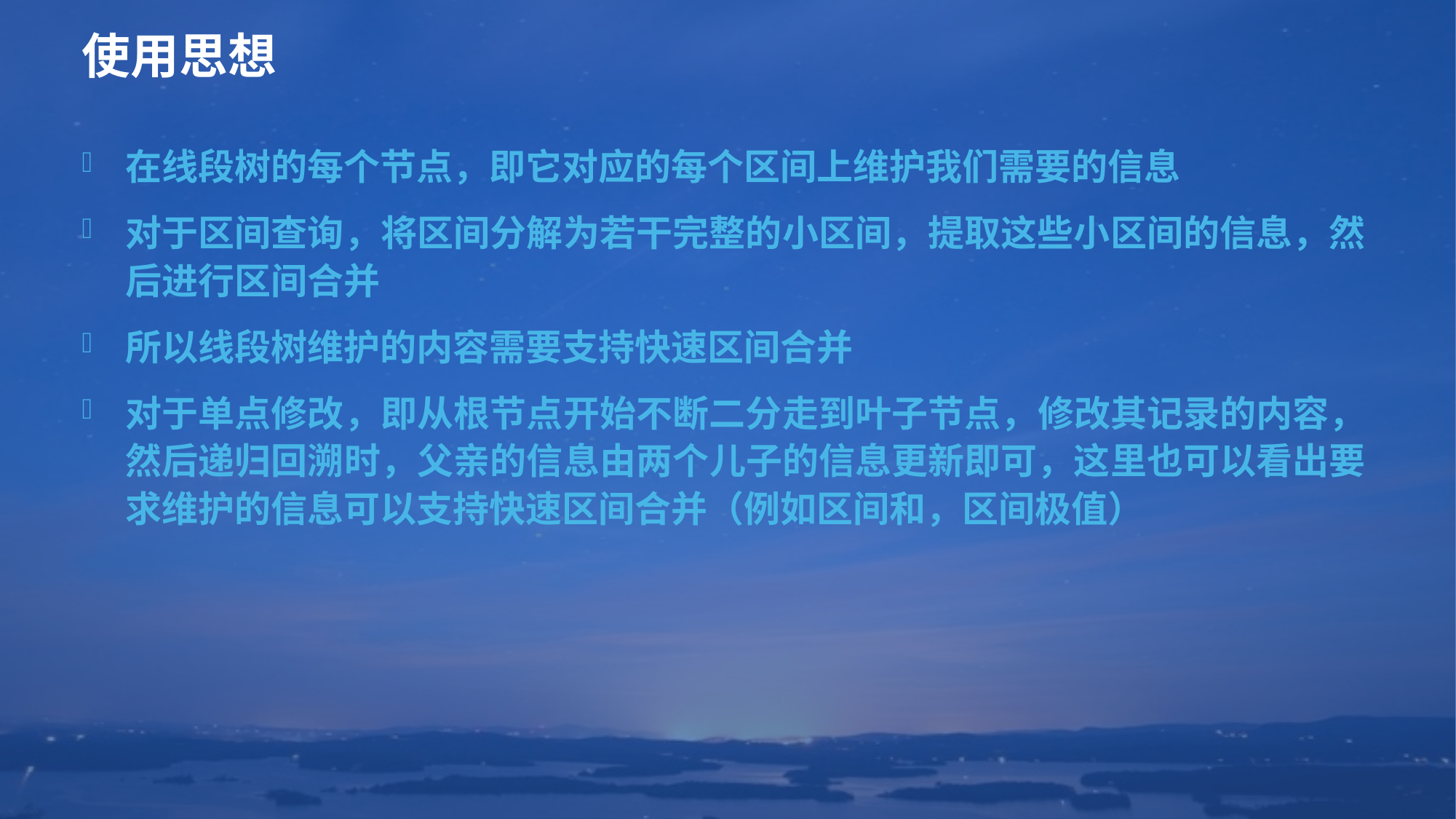

# 使用思想
在线段树的每个节点，即它对应的每个区间上维护我们需要的信息
对于区间查询，将区间分解为若干完整的小区间，提取这些小区间的信息，然后进行区间合并
所以线段树维护的内容需要支持快速区间合并
对于单点修改，即从根节点开始不断二分走到叶子节点，修改其记录的内容，然后递归回溯时，父亲的信息由两个儿子的信息更新即可，这里也可以看出要求维护的信息可以支持快速区间合并（例如区间和，区间极值）